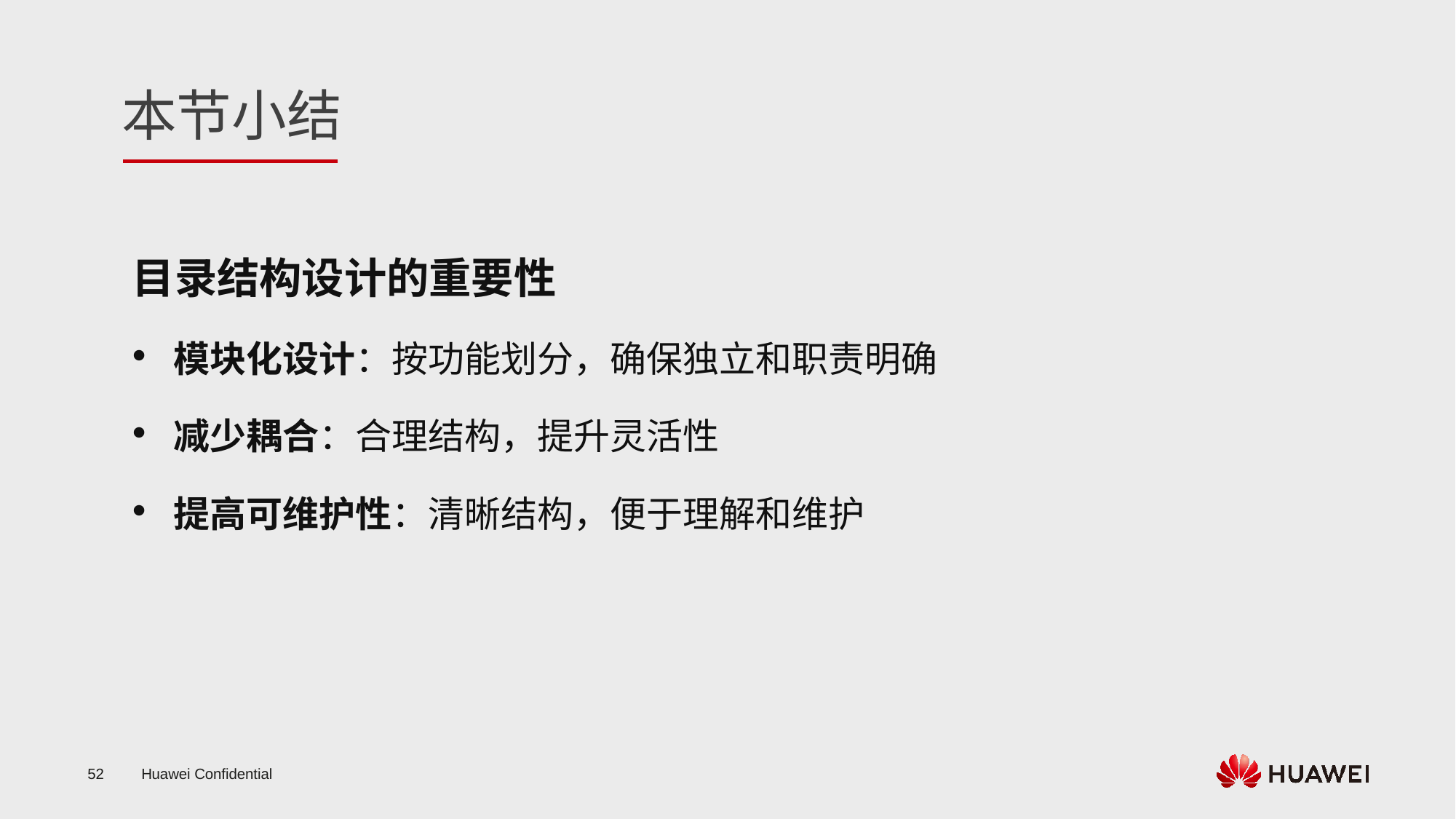

目录结构设计的重要性
模块化设计：按功能划分，确保独立和职责明确
减少耦合：合理结构，提升灵活性
提高可维护性：清晰结构，便于理解和维护